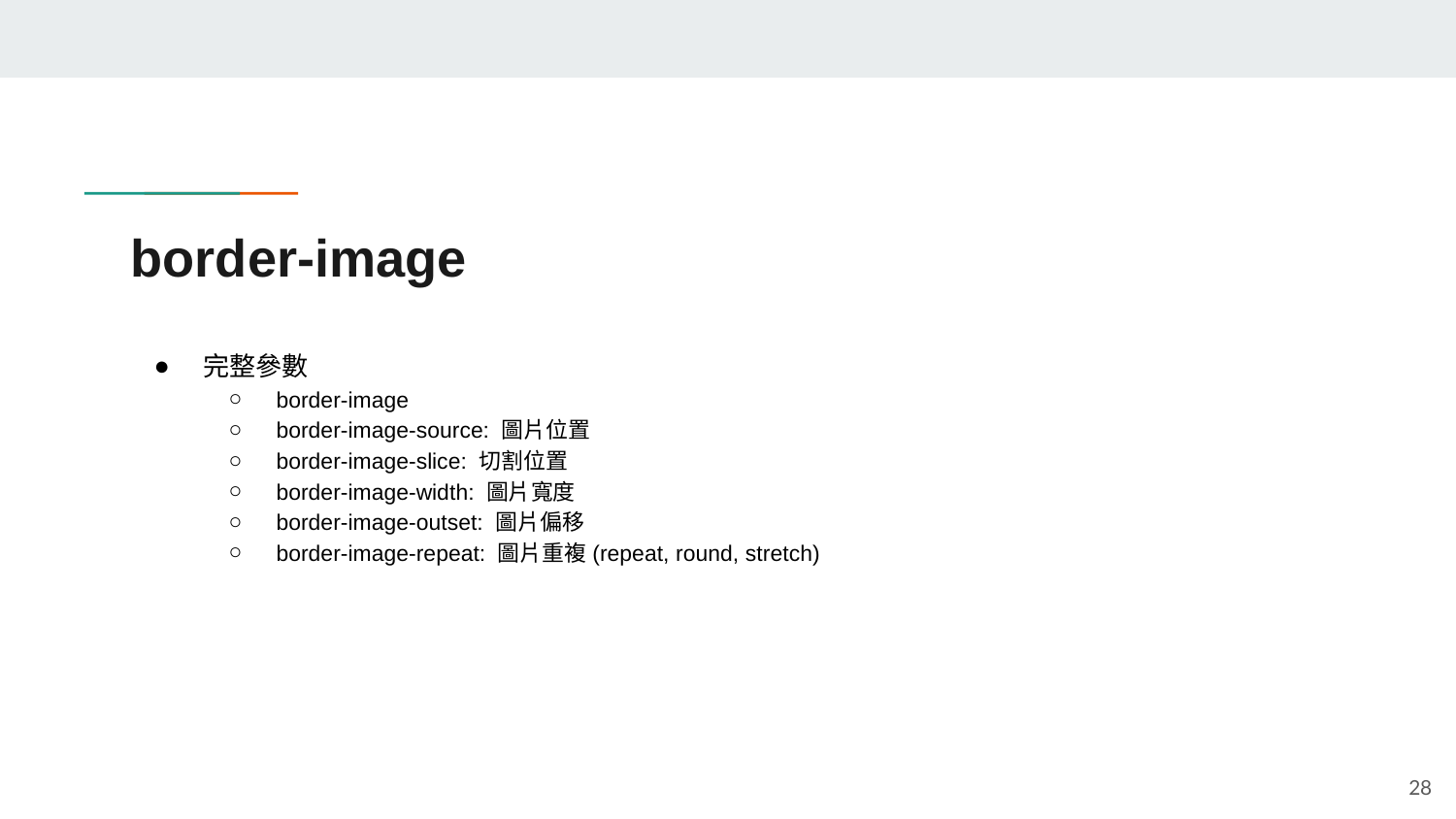

# border-image
完整參數
border-image
border-image-source: 圖片位置
border-image-slice: 切割位置
border-image-width: 圖片寬度
border-image-outset: 圖片偏移
border-image-repeat: 圖片重複(repeat, round, stretch)

28